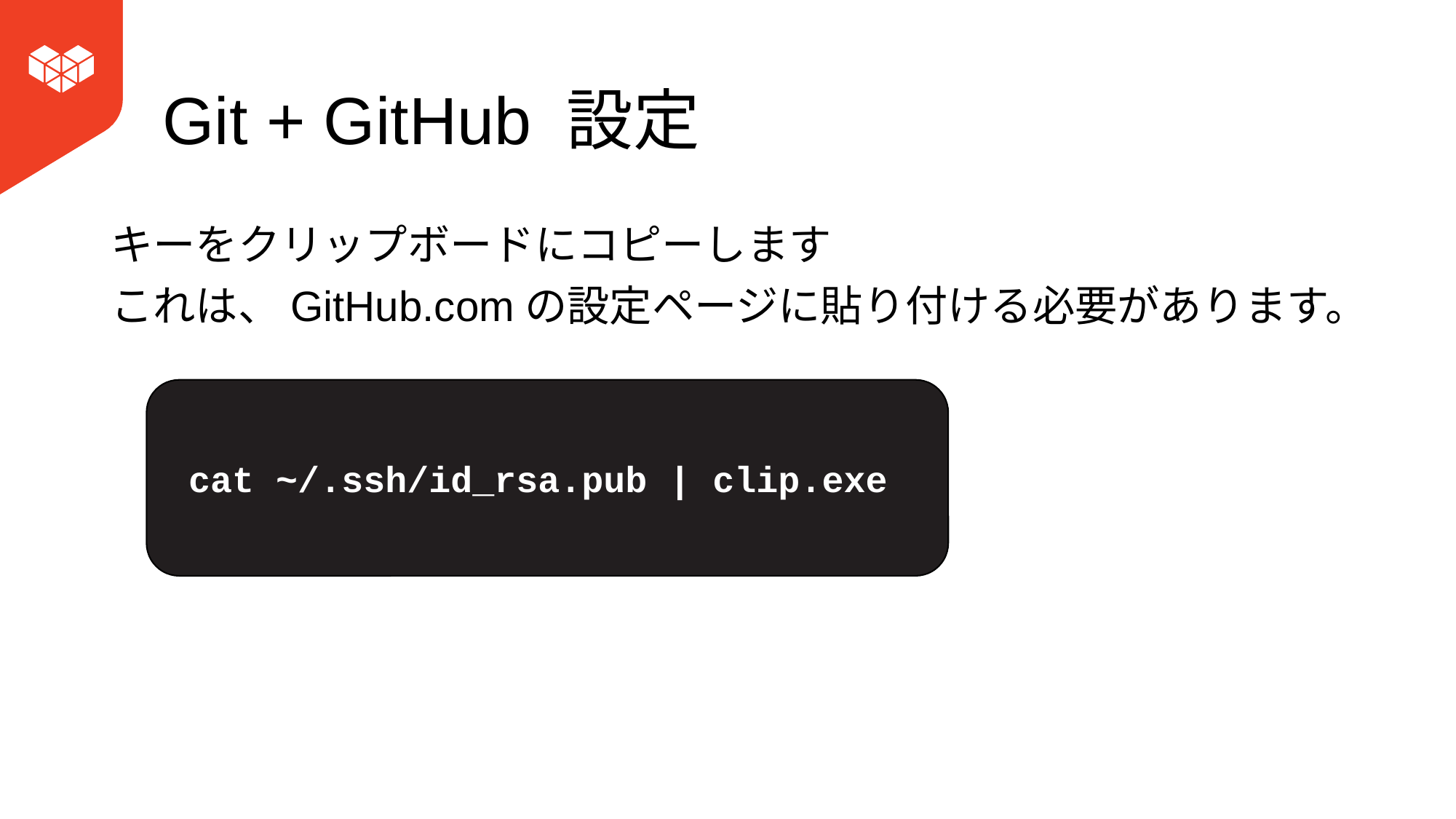

# Git + GitHub 設定
キーをクリップボードにコピーします
これは、GitHub.comの設定ページに貼り付ける必要があります。
 cat ~/.ssh/id_rsa.pub | clip.exe